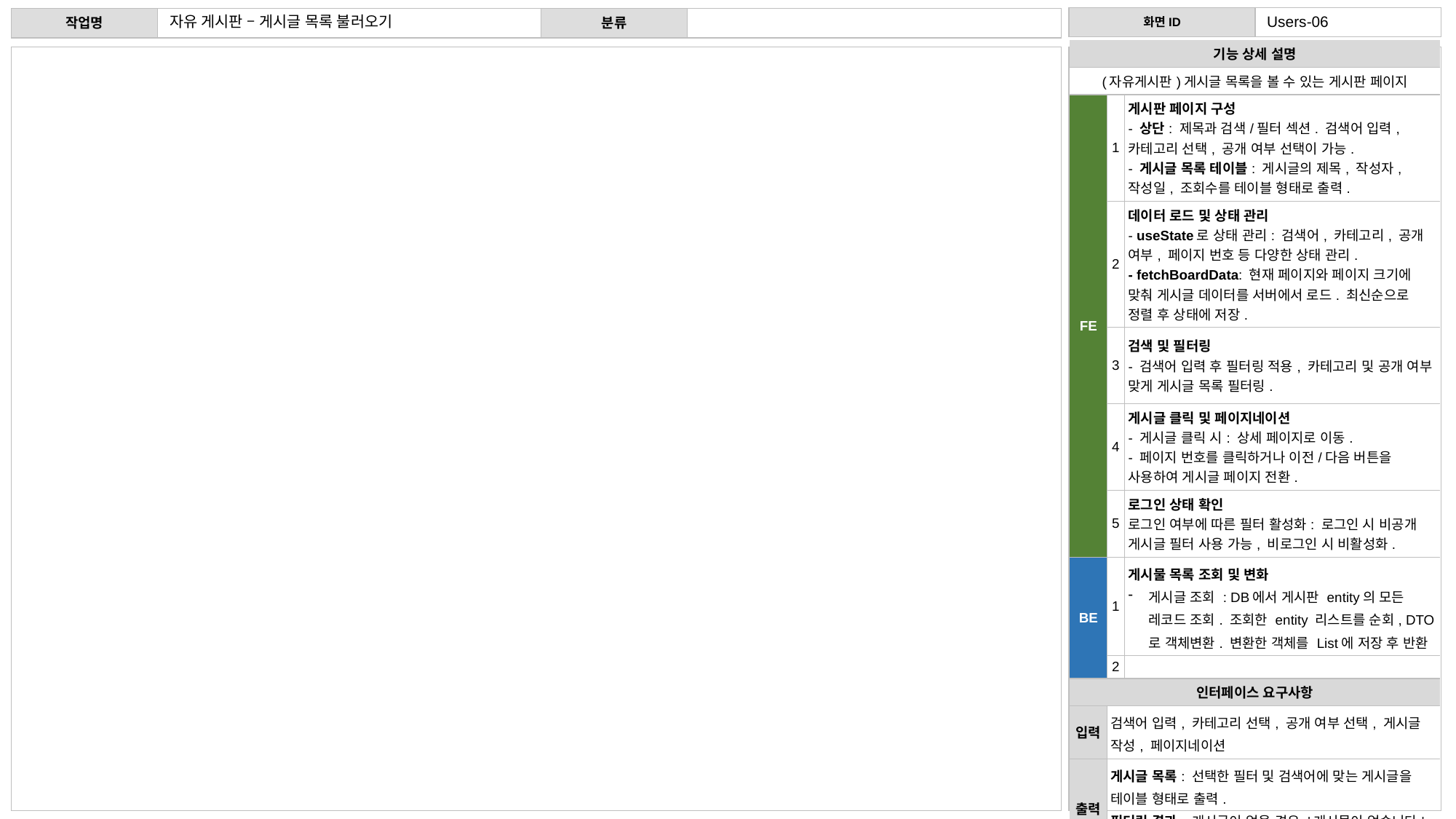

자유 게시판 – 게시글 목록 불러오기

Users-06
| 기능 상세 설명 | 기능 상세 설명 |  |
| --- | --- | --- |
| (자유게시판)게시글 목록을 볼 수 있는 게시판 페이지 | 서비스 이용을 위한 회원 가입 | 서비스 이용을 위한 회원 가입 |
| FE | 1 | 게시판 페이지 구성 - 상단: 제목과 검색/필터 섹션. 검색어 입력, 카테고리 선택, 공개 여부 선택이 가능. - 게시글 목록 테이블: 게시글의 제목, 작성자, 작성일, 조회수를 테이블 형태로 출력. |
|  | 2 | 데이터 로드 및 상태 관리 - useState로 상태 관리: 검색어, 카테고리, 공개 여부, 페이지 번호 등 다양한 상태 관리. - fetchBoardData: 현재 페이지와 페이지 크기에 맞춰 게시글 데이터를 서버에서 로드. 최신순으로 정렬 후 상태에 저장. |
|  | 3 | 검색 및 필터링 - 검색어 입력 후 필터링 적용, 카테고리 및 공개 여부 맞게 게시글 목록 필터링. |
|  | 4 | 게시글 클릭 및 페이지네이션 - 게시글 클릭 시: 상세 페이지로 이동. - 페이지 번호를 클릭하거나 이전/다음 버튼을 사용하여 게시글 페이지 전환. |
|  | 5 | 로그인 상태 확인 로그인 여부에 따른 필터 활성화: 로그인 시 비공개 게시글 필터 사용 가능, 비로그인 시 비활성화. |
| BE | 1 | 게시물 목록 조회 및 변화 게시글 조회 : DB에서 게시판 entity의 모든 레코드 조회. 조회한 entity 리스트를 순회, DTO로 객체변환. 변환한 객체를 List에 저장 후 반환 |
|  | 2 |  |
| 인터페이스 요구사항 | 인터페이스 요구사항 |  |
| 입력 | 검색어 입력, 카테고리 선택, 공개 여부 선택, 게시글 작성, 페이지네이션 | 이메일(아이디), 이름, 비밀번호, 비밀번호 확인 입력 후 회원 가입 버튼 클릭 |
| 출력 | 게시글 목록: 선택한 필터 및 검색어에 맞는 게시글을 테이블 형태로 출력. 필터링 결과: 게시글이 없을 경우 '게시물이 없습니다' 메시지 출력. | 로그인 페이지 |